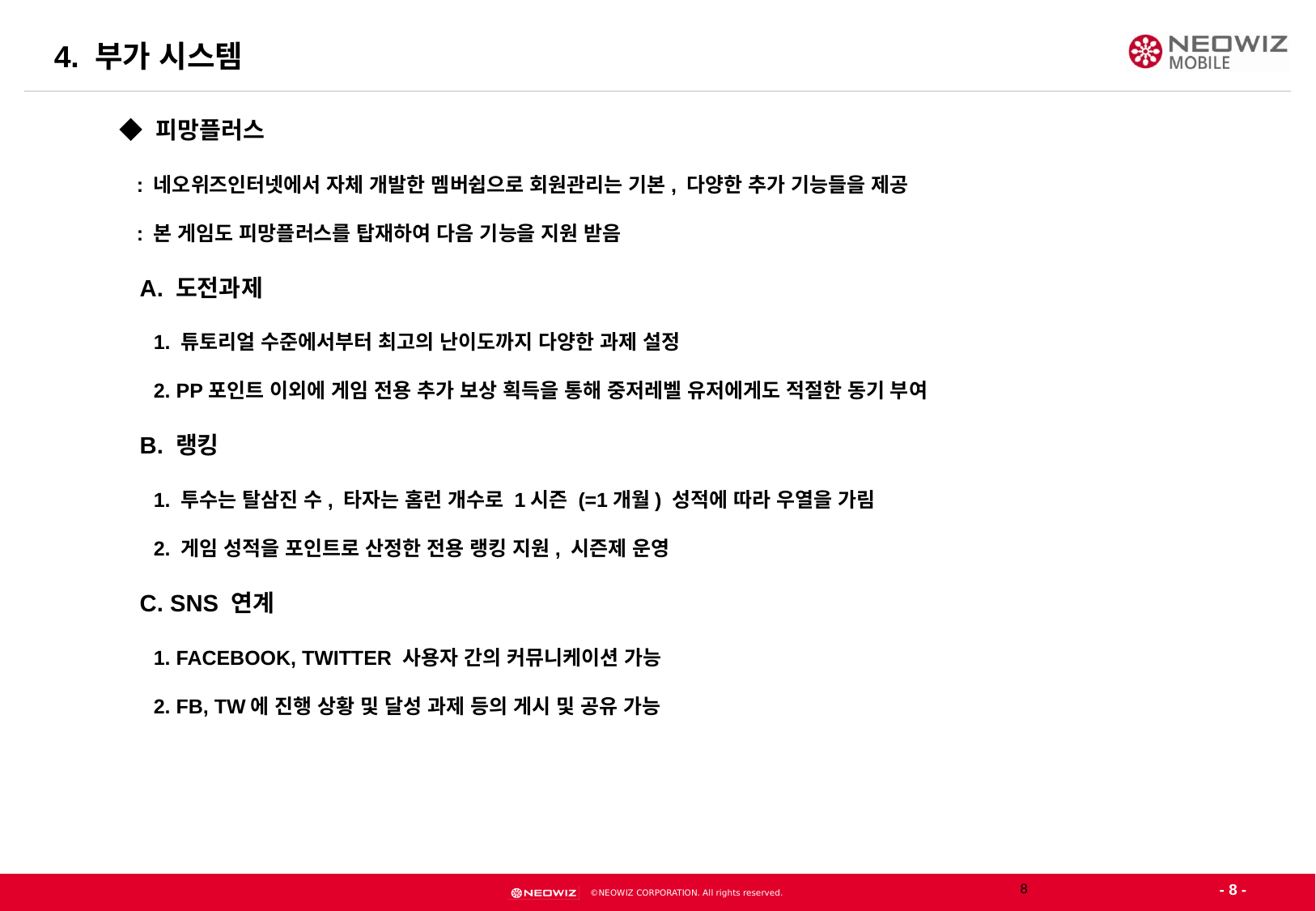

4. 부가 시스템
◆ 피망플러스

   : 네오위즈인터넷에서 자체 개발한 멤버쉽으로 회원관리는 기본, 다양한 추가 기능들을 제공

   : 본 게임도 피망플러스를 탑재하여 다음 기능을 지원 받음

   A. 도전과제

      1. 튜토리얼 수준에서부터 최고의 난이도까지 다양한 과제 설정

      2. PP포인트 이외에 게임 전용 추가 보상 획득을 통해 중저레벨 유저에게도 적절한 동기 부여

   B. 랭킹

      1. 투수는 탈삼진 수, 타자는 홈런 개수로 1시즌 (=1개월) 성적에 따라 우열을 가림

      2. 게임 성적을 포인트로 산정한 전용 랭킹 지원, 시즌제 운영

   C. SNS 연계

      1. FACEBOOK, TWITTER 사용자 간의 커뮤니케이션 가능

      2. FB, TW에 진행 상황 및 달성 과제 등의 게시 및 공유 가능

8